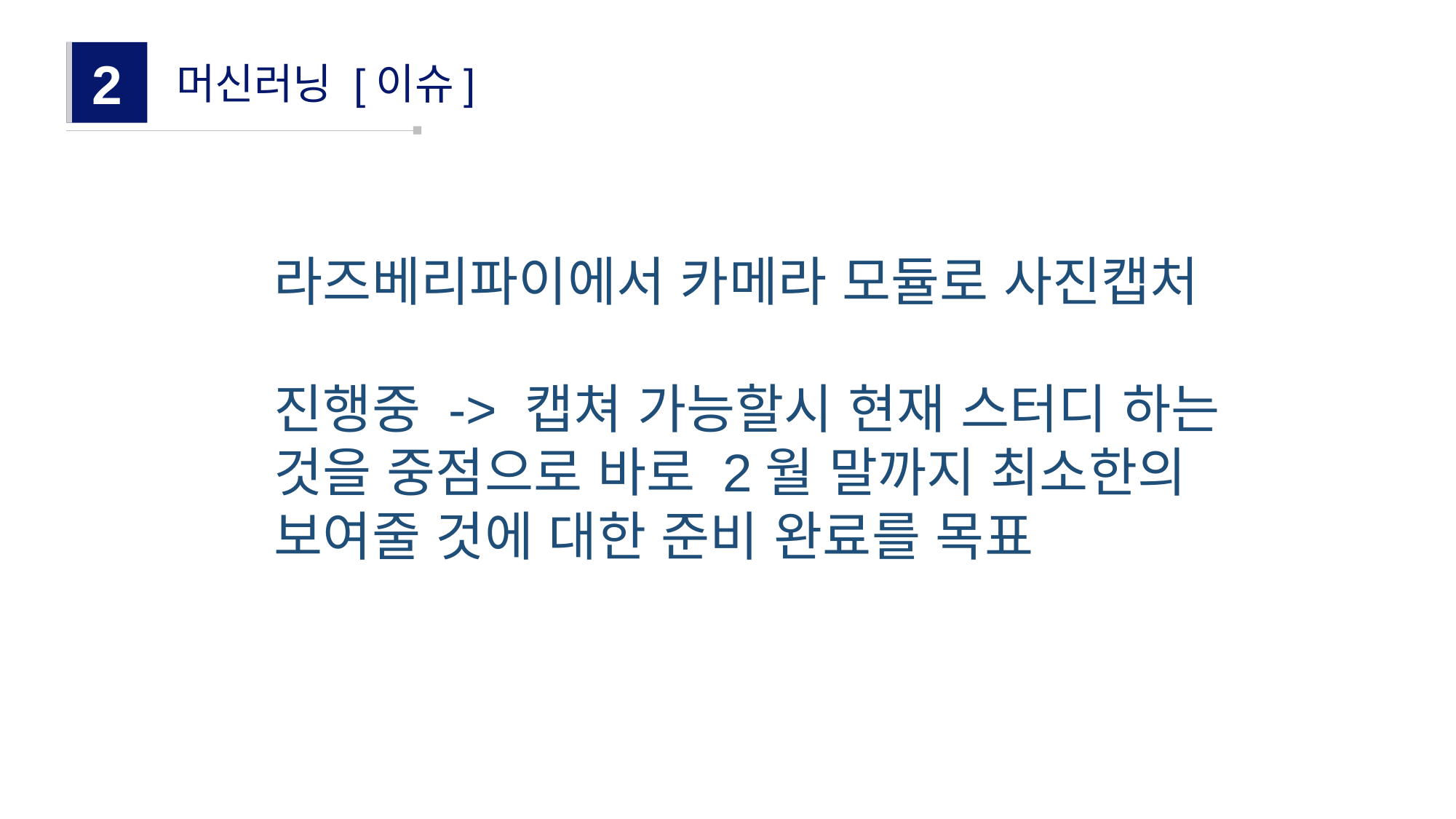

2

머신러닝 [이슈]

라즈베리파이에서 카메라 모듈로 사진캡처

진행중 -> 캡쳐 가능할시 현재 스터디 하는 것을 중점으로 바로 2월 말까지 최소한의 보여줄 것에 대한 준비 완료를 목표